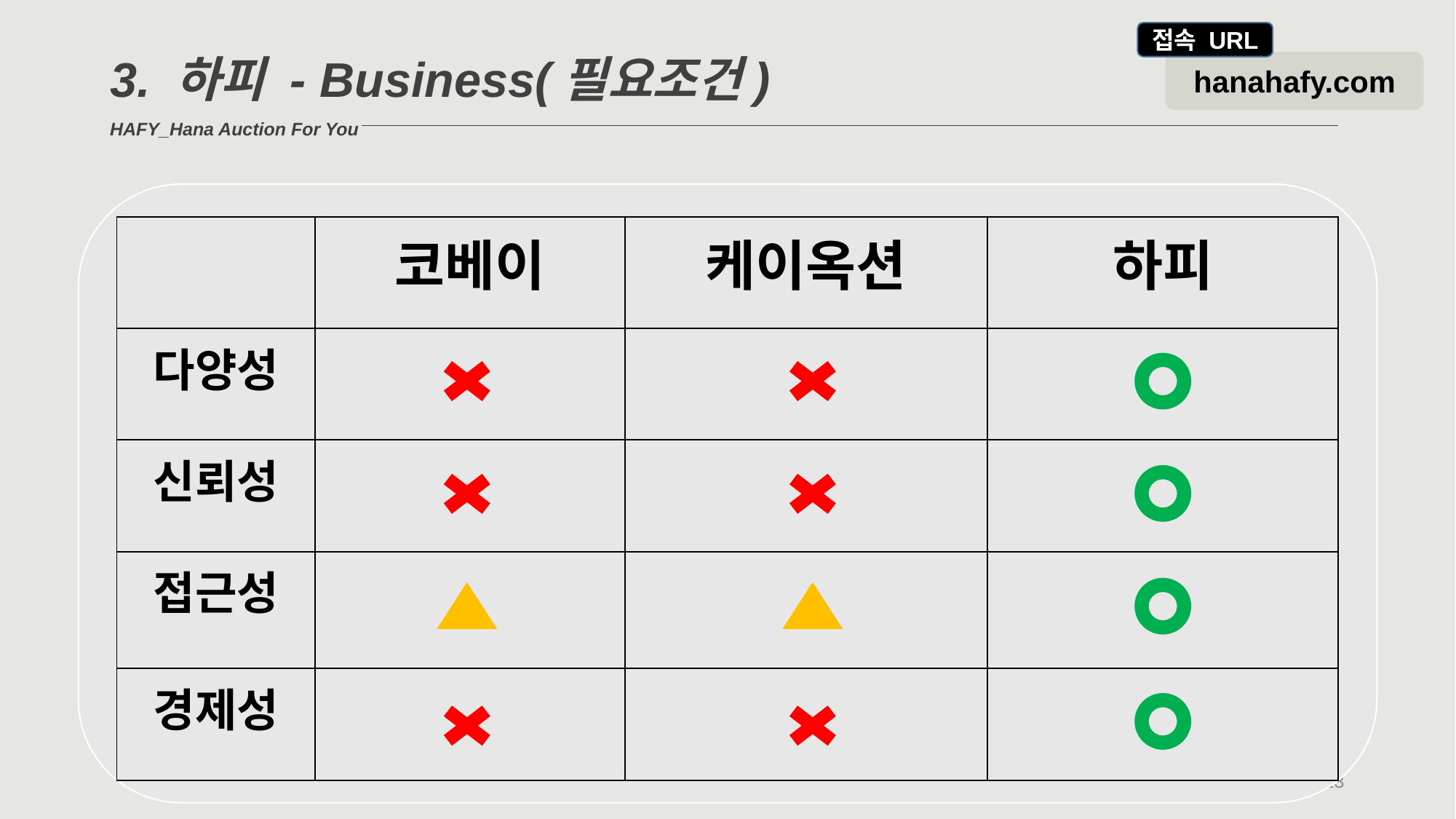

3. 하피 - Business(필요조건)
HAFY_Hana Auction For You

|  | 코베이 | 케이옥션 | 하피 |
| --- | --- | --- | --- |
| 다양성 |  |  |  |
| 신뢰성 |  |  |  |
| 접근성 |  |  |  |
| 경제성 |  |  |  |

13
옥션 중고장터 (http://corners.auction.co.kr/corner/UsedBest.aspx
회사개요: 2005년에 설립된 국내 대표 미술품 경매회사
주요 상품: 일반 물품
가격: 천만 원 ~
입찰방식: 온라인 호가
낙찰액 미정산 시:  각 경매물품의 낙찰일로부터 7일 이내에 금액을 낙찰자로부터 완납받지 못하는 경우, 낙찰가의 30%에 해당하는 금액 을 낙찰자에게 청구;